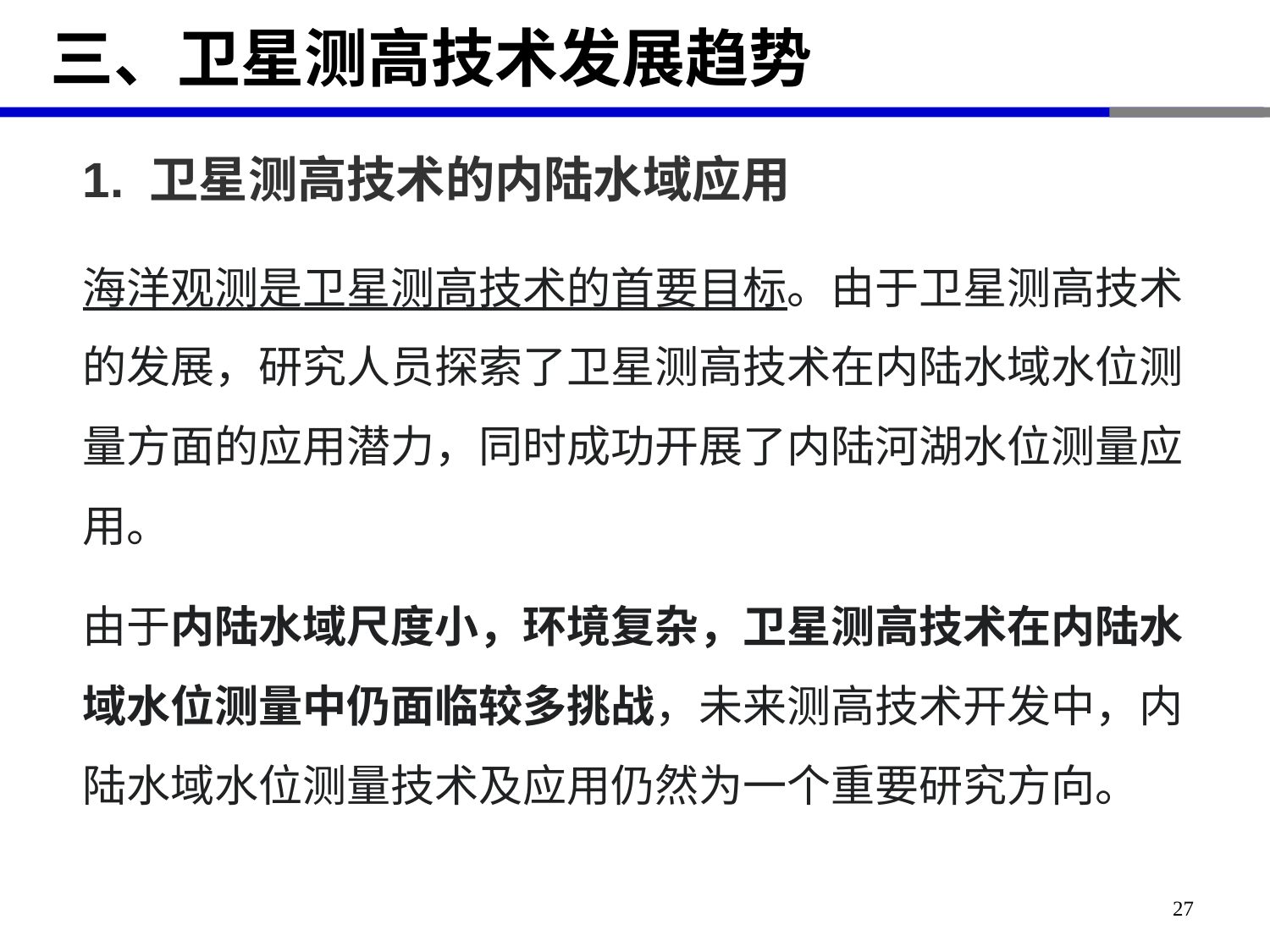

# 三、卫星测高技术发展趋势
1. 卫星测高技术的内陆水域应用
海洋观测是卫星测高技术的首要目标。由于卫星测高技术的发展，研究人员探索了卫星测高技术在内陆水域水位测量方面的应用潜力，同时成功开展了内陆河湖水位测量应用。
由于内陆水域尺度小，环境复杂，卫星测高技术在内陆水域水位测量中仍面临较多挑战，未来测高技术开发中，内陆水域水位测量技术及应用仍然为一个重要研究方向。
27